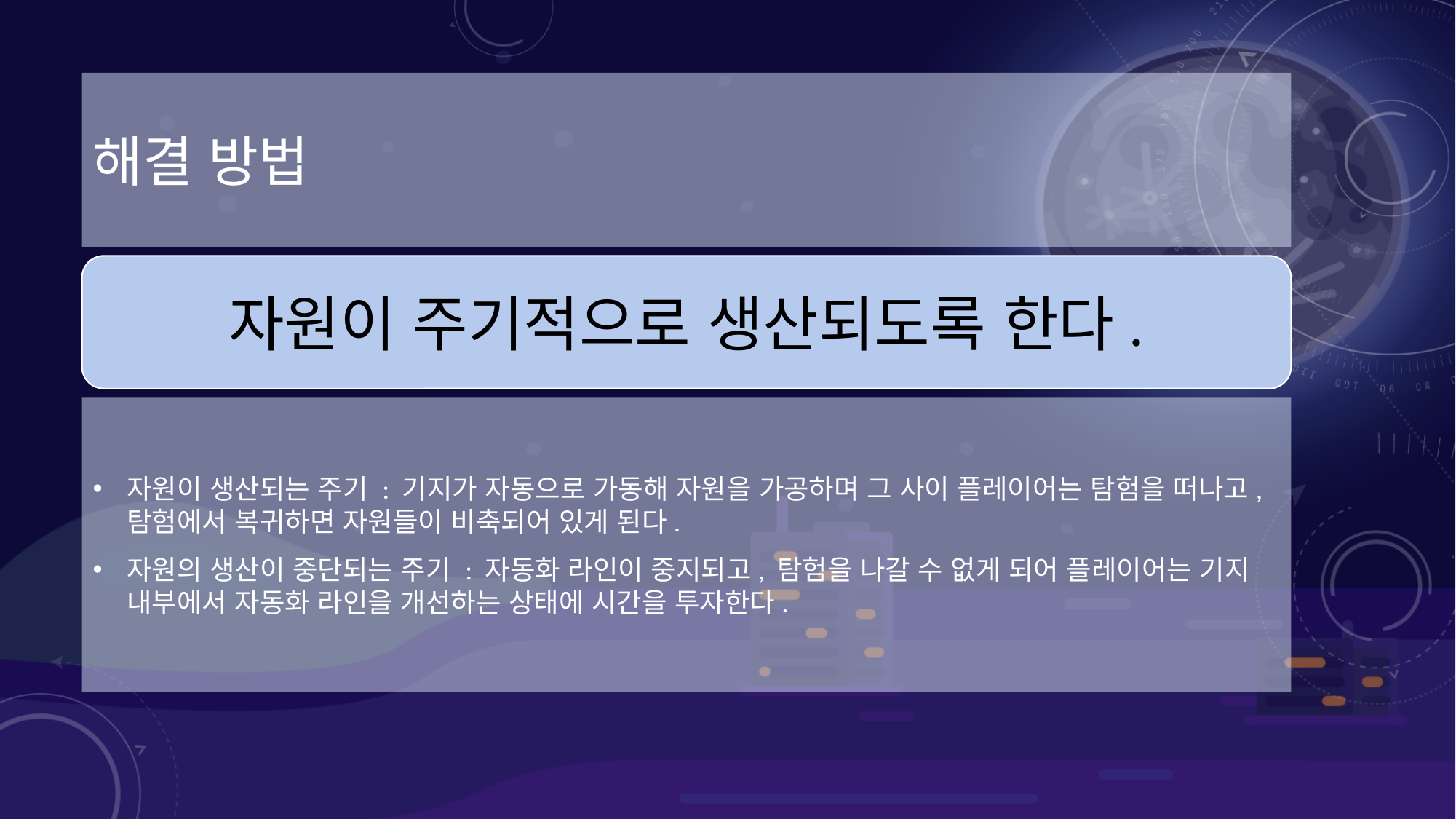

# 해결 방법
자원이 주기적으로 생산되도록 한다.
자원이 생산되는 주기 : 기지가 자동으로 가동해 자원을 가공하며 그 사이 플레이어는 탐험을 떠나고, 탐험에서 복귀하면 자원들이 비축되어 있게 된다.
자원의 생산이 중단되는 주기 : 자동화 라인이 중지되고, 탐험을 나갈 수 없게 되어 플레이어는 기지 내부에서 자동화 라인을 개선하는 상태에 시간을 투자한다.